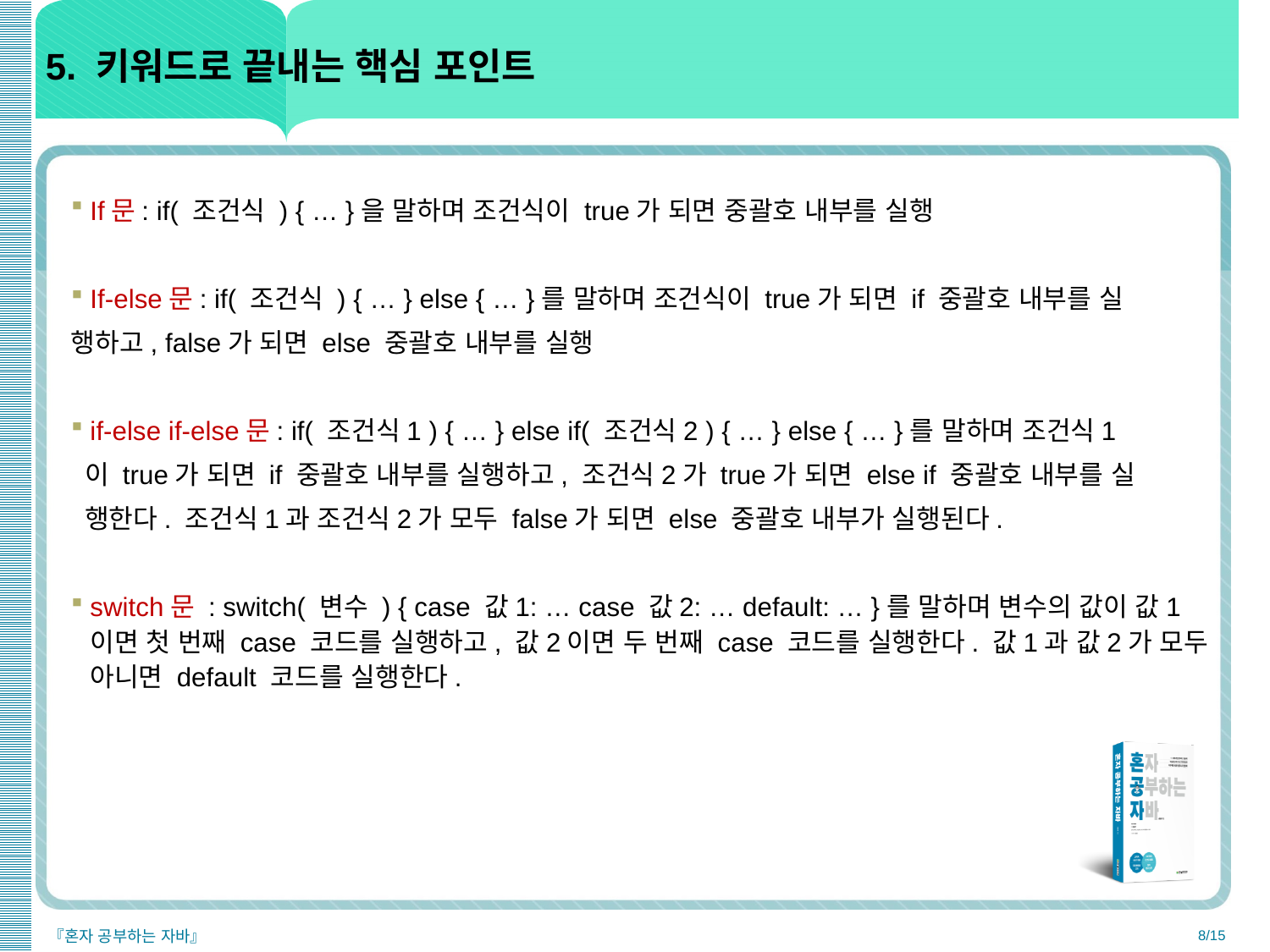

# 5. 키워드로 끝내는 핵심 포인트

If문: if( 조건식 ) { … }을 말하며 조건식이 true가 되면 중괄호 내부를 실행

If-else문: if( 조건식 ) { … } else { … }를 말하며 조건식이 true가 되면 if 중괄호 내부를 실
행하고, false가 되면 else 중괄호 내부를 실행

if-else if-else문: if( 조건식1 ) { … } else if( 조건식2 ) { … } else { … }를 말하며 조건식1
 이 true가 되면 if 중괄호 내부를 실행하고, 조건식2가 true가 되면 else if 중괄호 내부를 실
 행한다. 조건식1과 조건식2가 모두 false가 되면 else 중괄호 내부가 실행된다.

switch문 : switch( 변수 ) { case 값1: … case 값2: … default: … }를 말하며 변수의 값이 값1이면 첫 번째 case 코드를 실행하고, 값2이면 두 번째 case 코드를 실행한다. 값1과 값2가 모두 아니면 default 코드를 실행한다.